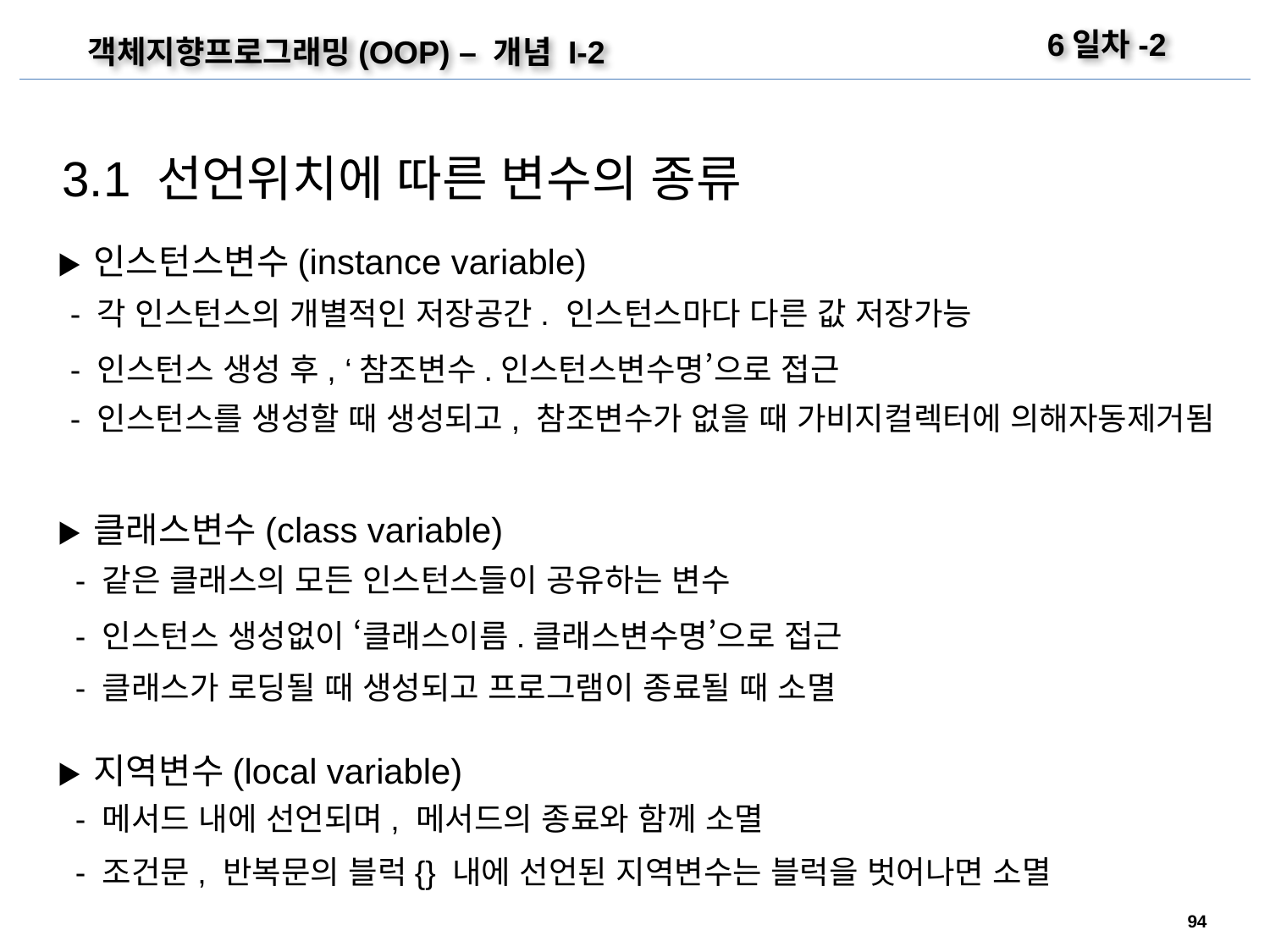

6일차-2
객체지향프로그래밍(OOP) – 개념 I-2
3.1 선언위치에 따른 변수의 종류
▶ 인스턴스변수(instance variable)
  - 각 인스턴스의 개별적인 저장공간. 인스턴스마다 다른 값 저장가능
  - 인스턴스 생성 후, ‘참조변수.인스턴스변수명’으로 접근
  - 인스턴스를 생성할 때 생성되고, 참조변수가 없을 때 가비지컬렉터에 의해자동제거됨
▶ 클래스변수(class variable)
  - 같은 클래스의 모든 인스턴스들이 공유하는 변수
  - 인스턴스 생성없이 ‘클래스이름.클래스변수명’으로 접근
  - 클래스가 로딩될 때 생성되고 프로그램이 종료될 때 소멸
▶ 지역변수(local variable)
  - 메서드 내에 선언되며, 메서드의 종료와 함께 소멸
  - 조건문, 반복문의 블럭{} 내에 선언된 지역변수는 블럭을 벗어나면 소멸